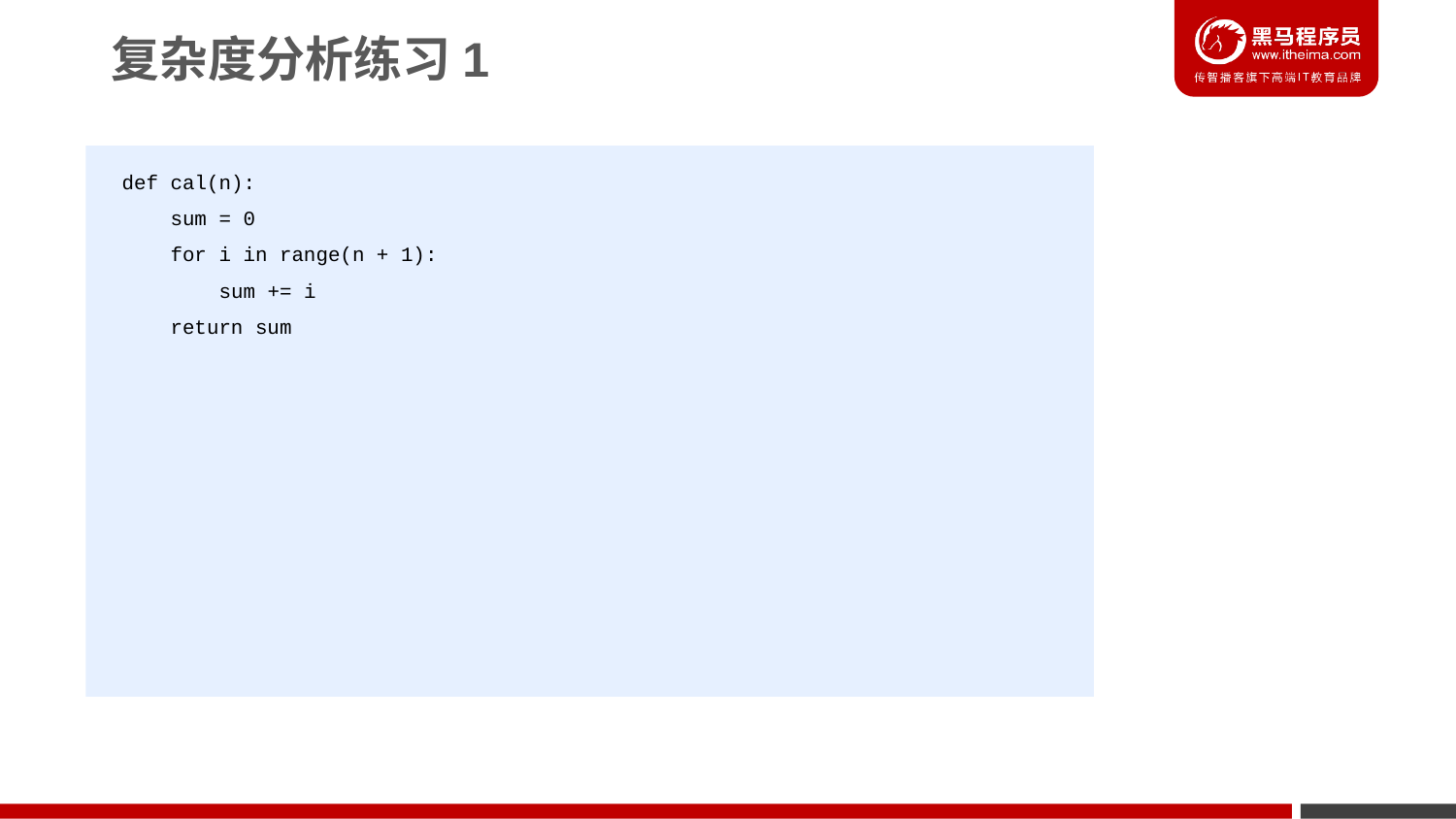

复杂度分析练习1

def cal(n):
    sum = 0
    for i in range(n + 1):
        sum += i
    return sum